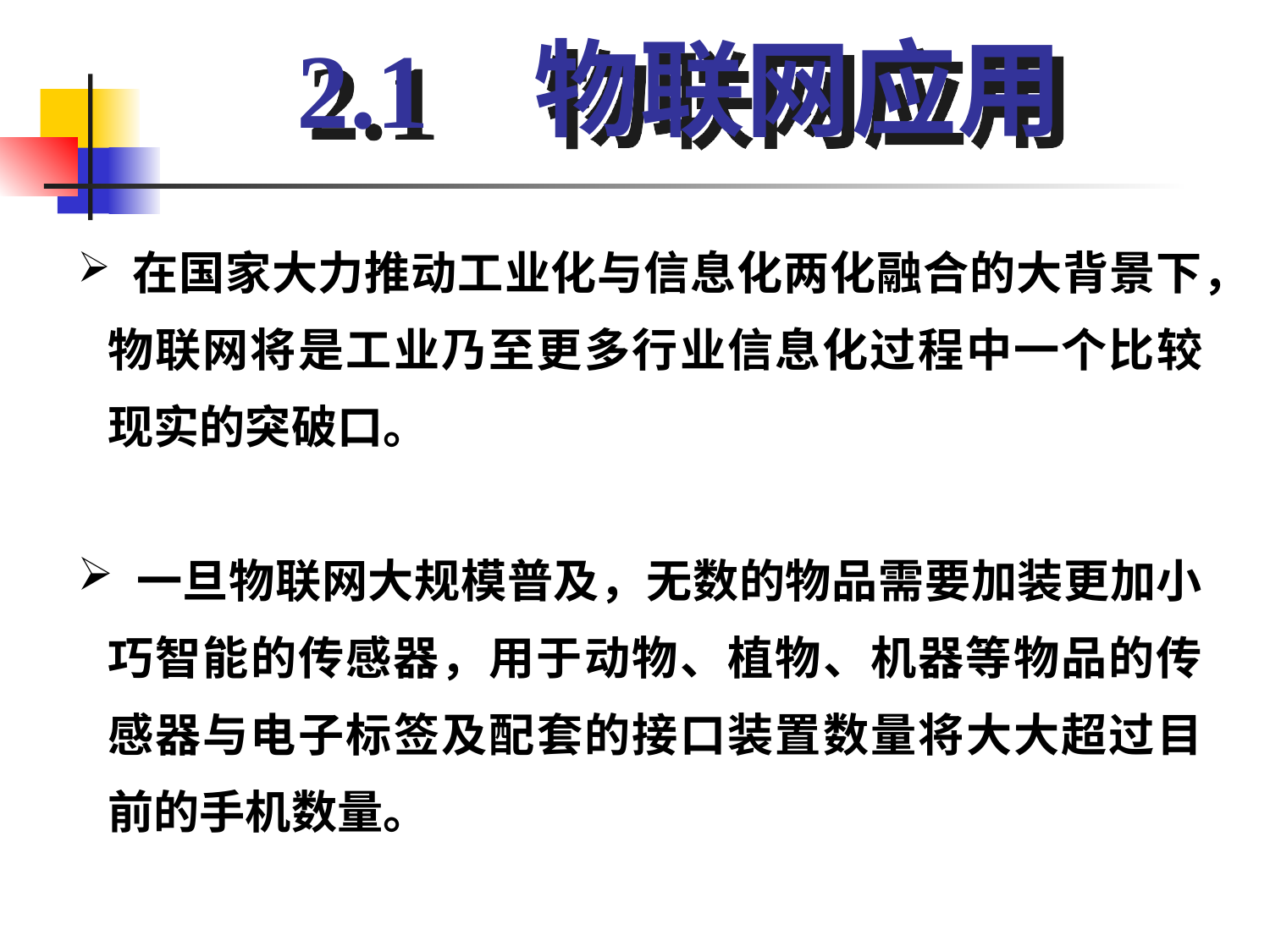

2.1   物联网应用
 在国家大力推动工业化与信息化两化融合的大背景下，物联网将是工业乃至更多行业信息化过程中一个比较现实的突破口。

 一旦物联网大规模普及，无数的物品需要加装更加小巧智能的传感器，用于动物、植物、机器等物品的传感器与电子标签及配套的接口装置数量将大大超过目前的手机数量。